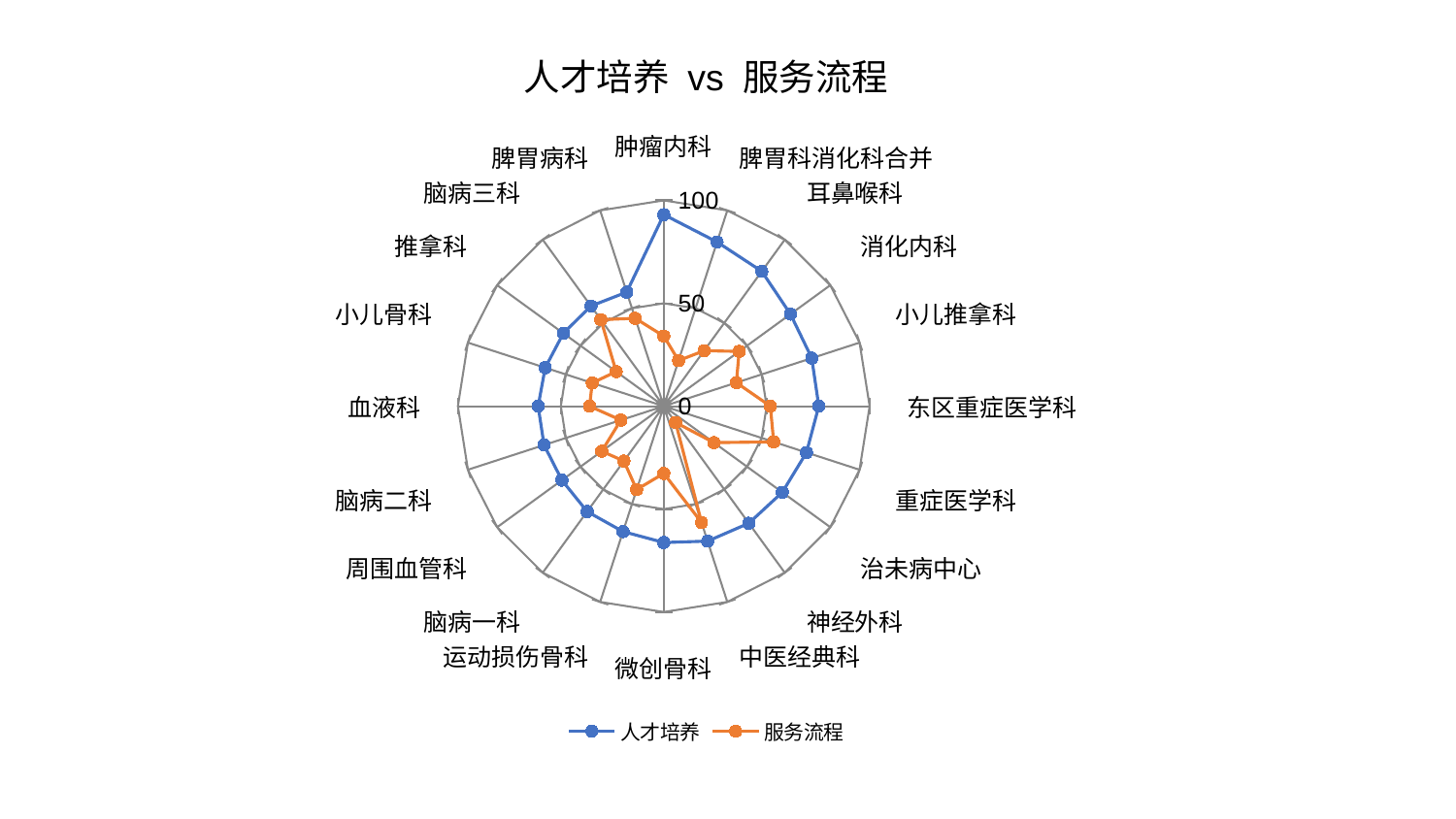

### Chart: 人才培养 vs 服务流程

| Category | 人才培养 | 服务流程 |
|---|---|---|
| 肿瘤内科 | 93.07782275457377 | 34.06859878237904 |
| 脾胃科消化科合并 | 83.87676593507022 | 23.311369090106624 |
| 耳鼻喉科 | 81.01839521322778 | 33.33274840486949 |
| 消化内科 | 76.10134055131441 | 45.31665605816261 |
| 小儿推拿科 | 75.59288525557325 | 37.101324064782446 |
| 东区重症医学科 | 75.33376854822393 | 51.804698501984575 |
| 重症医学科 | 72.89781733921363 | 56.14494750604931 |
| 治未病中心 | 71.18967316327901 | 30.14613624047543 |
| 神经外科 | 70.30854193269185 | 9.802736808339237 |
| 中医经典科 | 68.93692193762013 | 59.44244039404909 |
| 微创骨科 | 66.25142892902328 | 32.67809078946474 |
| 运动损伤骨科 | 64.07085787981741 | 42.62025986730019 |
| 脑病一科 | 63.293065494627875 | 32.95532973282308 |
| 周围血管科 | 61.15304538319427 | 37.25325696300967 |
| 脑病二科 | 61.13515469528884 | 21.91102163416083 |
| 血液科 | 61.01714459191894 | 36.0446645184997 |
| 小儿骨科 | 60.53625877416047 | 36.53457175206191 |
| 推拿科 | 60.276265141286665 | 28.5691666876742 |
| 脑病三科 | 60.18250367871468 | 51.9510504681632 |
| 脾胃病科 | 58.255093468602404 | 44.92620465670724 |
91